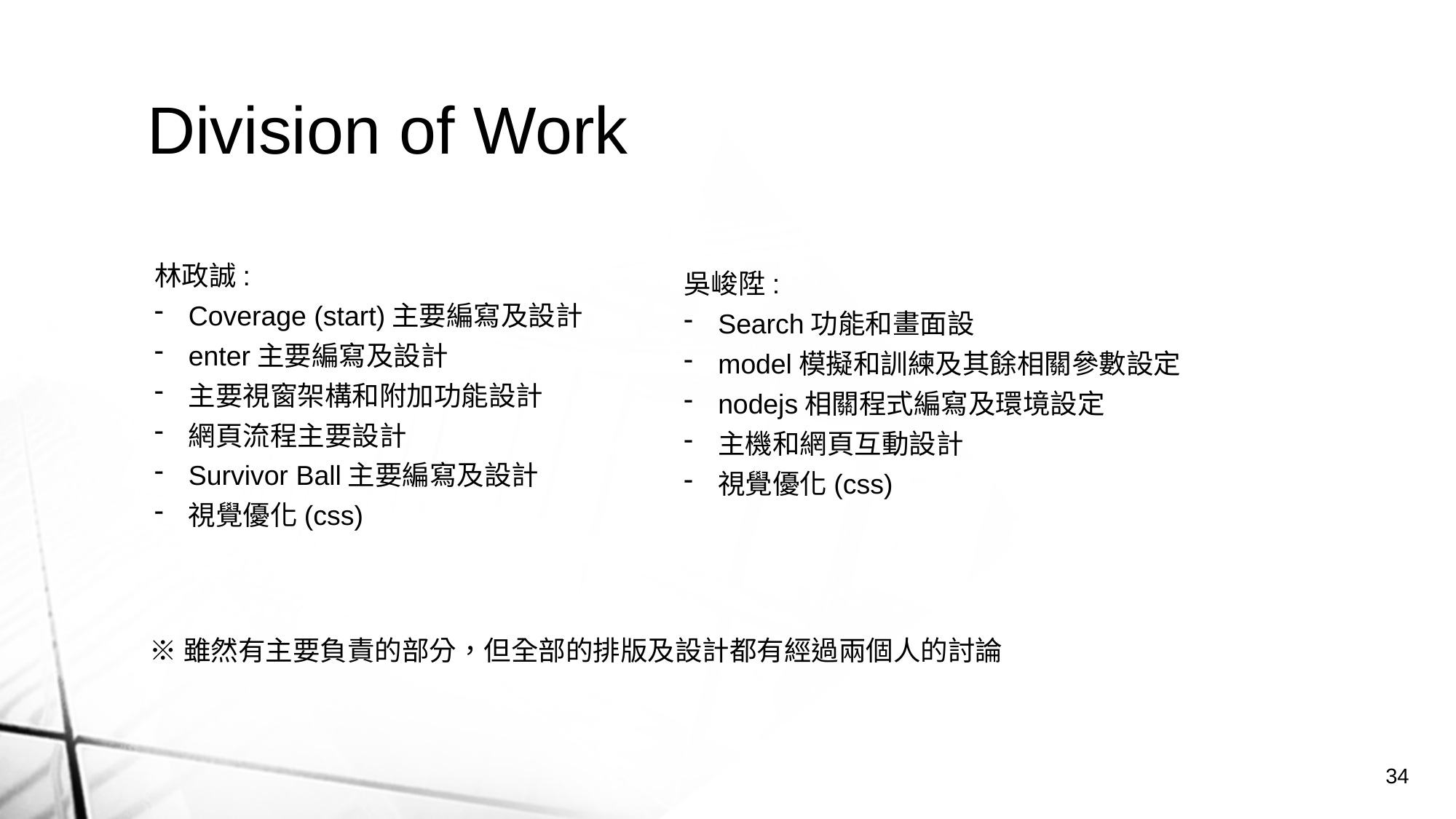

Division of Work
林政誠:

Coverage (start)主要編寫及設計

enter主要編寫及設計

主要視窗架構和附加功能設計

網頁流程主要設計

Survivor Ball主要編寫及設計

視覺優化(css)

吳峻陞:

Search功能和畫面設

model模擬和訓練及其餘相關參數設定

nodejs相關程式編寫及環境設定

主機和網頁互動設計

視覺優化(css)

※雖然有主要負責的部分，但全部的排版及設計都有經過兩個人的討論

34